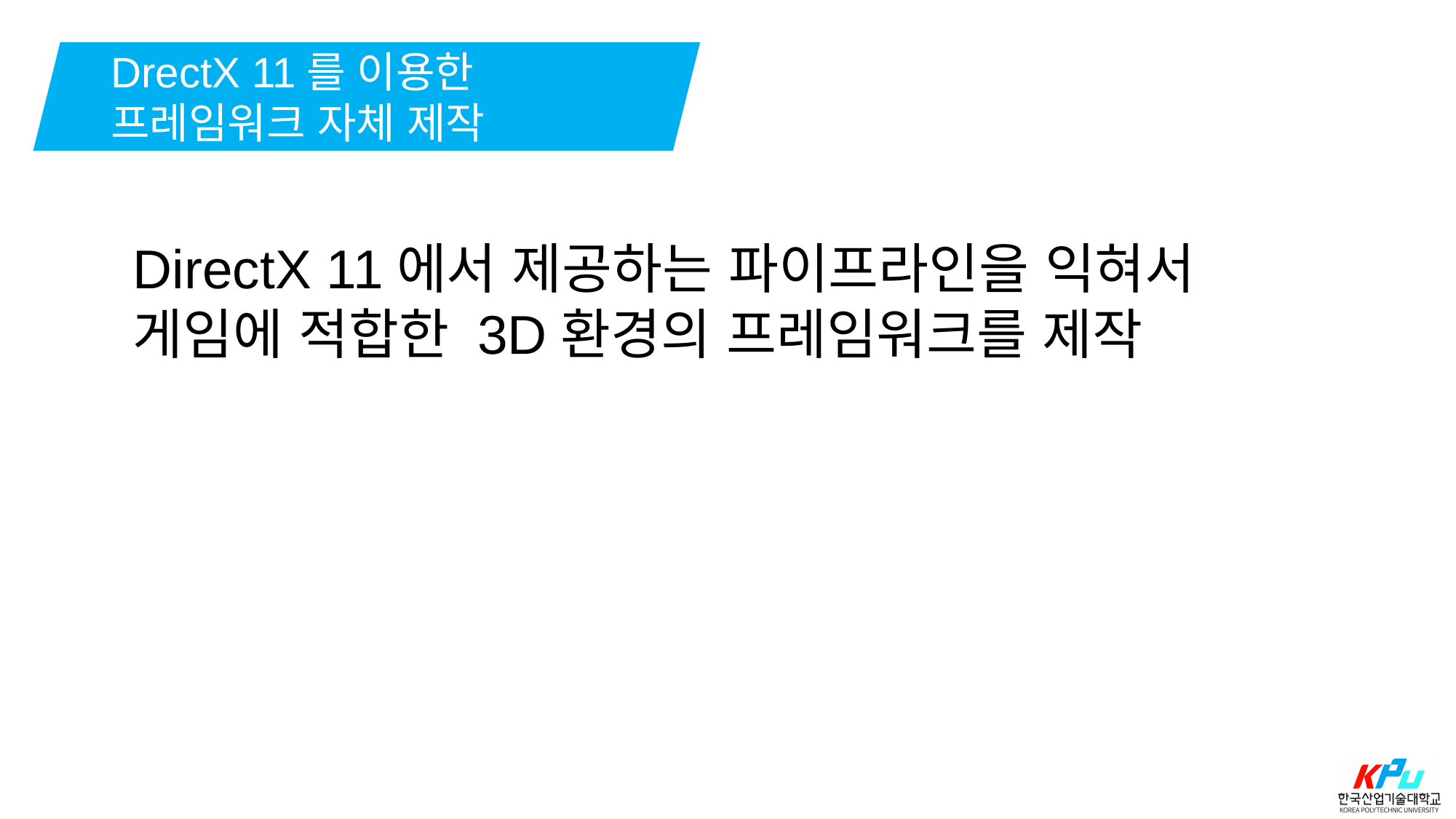

DrectX 11를 이용한
프레임워크 자체 제작
DirectX 11에서 제공하는 파이프라인을 익혀서
게임에 적합한 3D환경의 프레임워크를 제작